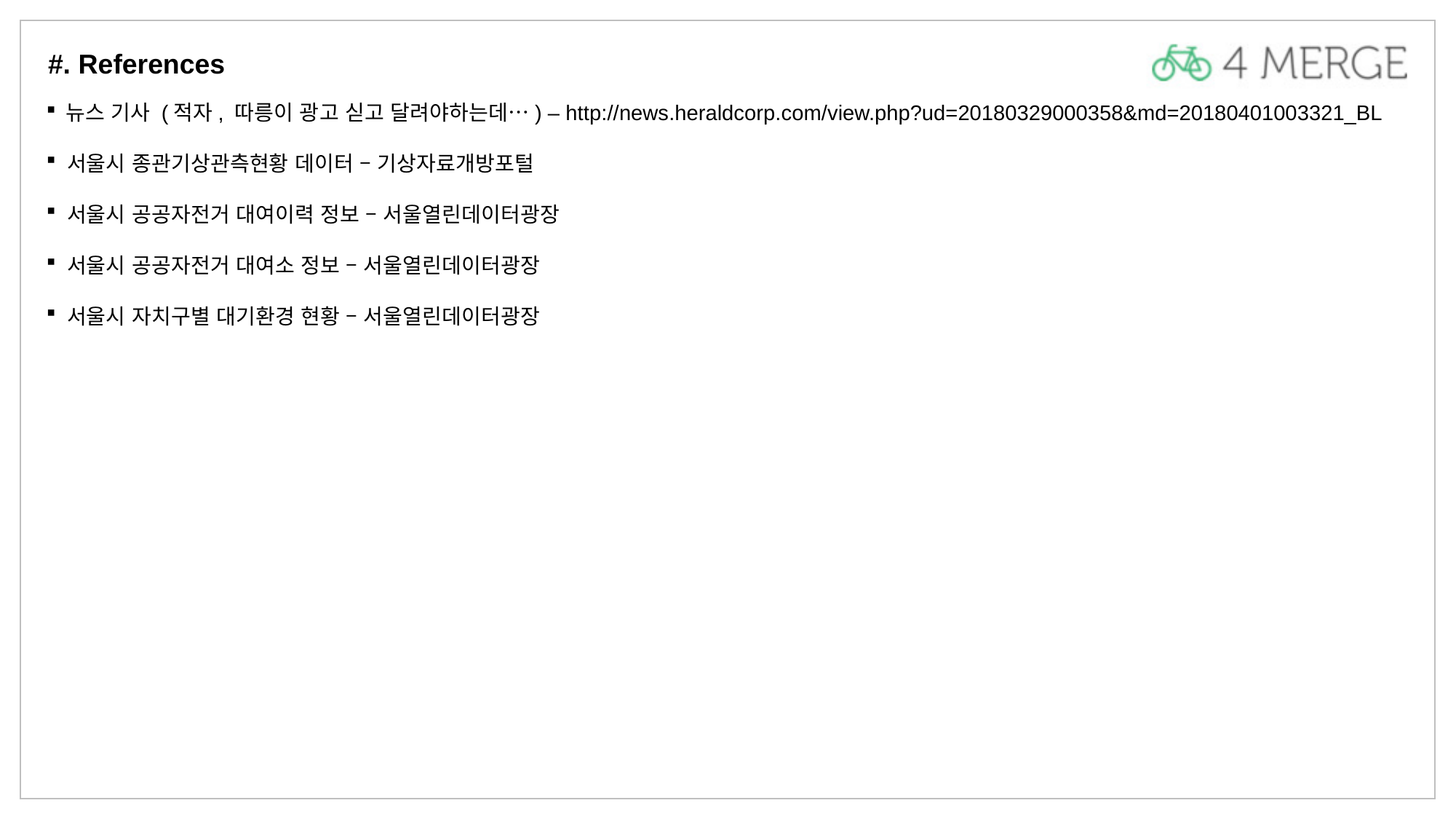

#. References
 뉴스 기사 (적자, 따릉이 광고 싣고 달려야하는데…) – http://news.heraldcorp.com/view.php?ud=20180329000358&md=20180401003321_BL

 서울시 종관기상관측현황 데이터 – 기상자료개방포털

 서울시 공공자전거 대여이력 정보 – 서울열린데이터광장

 서울시 공공자전거 대여소 정보 – 서울열린데이터광장

 서울시 자치구별 대기환경 현황 – 서울열린데이터광장